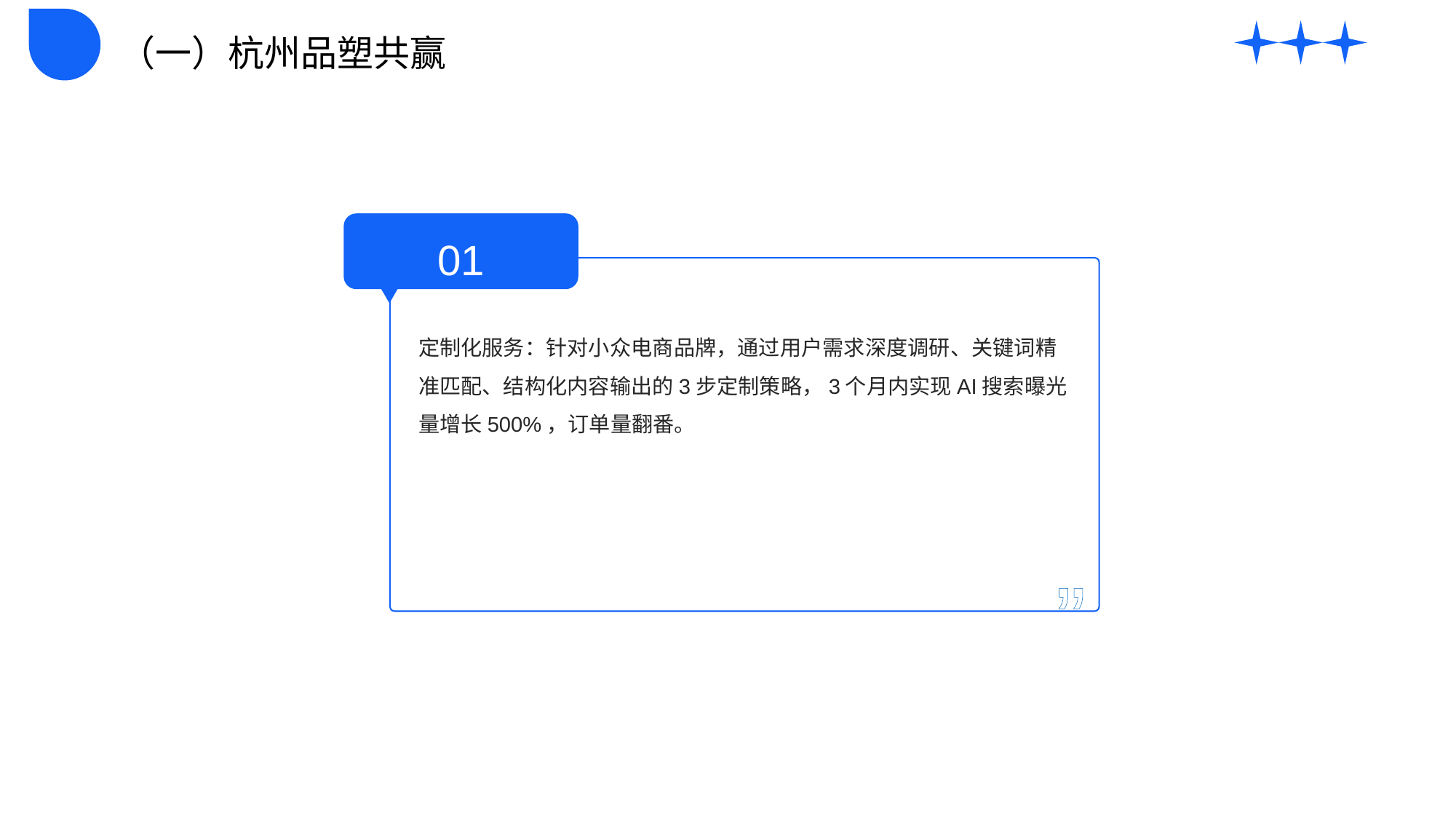

（一）杭州品塑共赢

01

定制化服务：针对小众电商品牌，通过用户需求深度调研、关键词精准匹配、结构化内容输出的3步定制策略，3个月内实现AI搜索曝光量增长500%，订单量翻番。
”